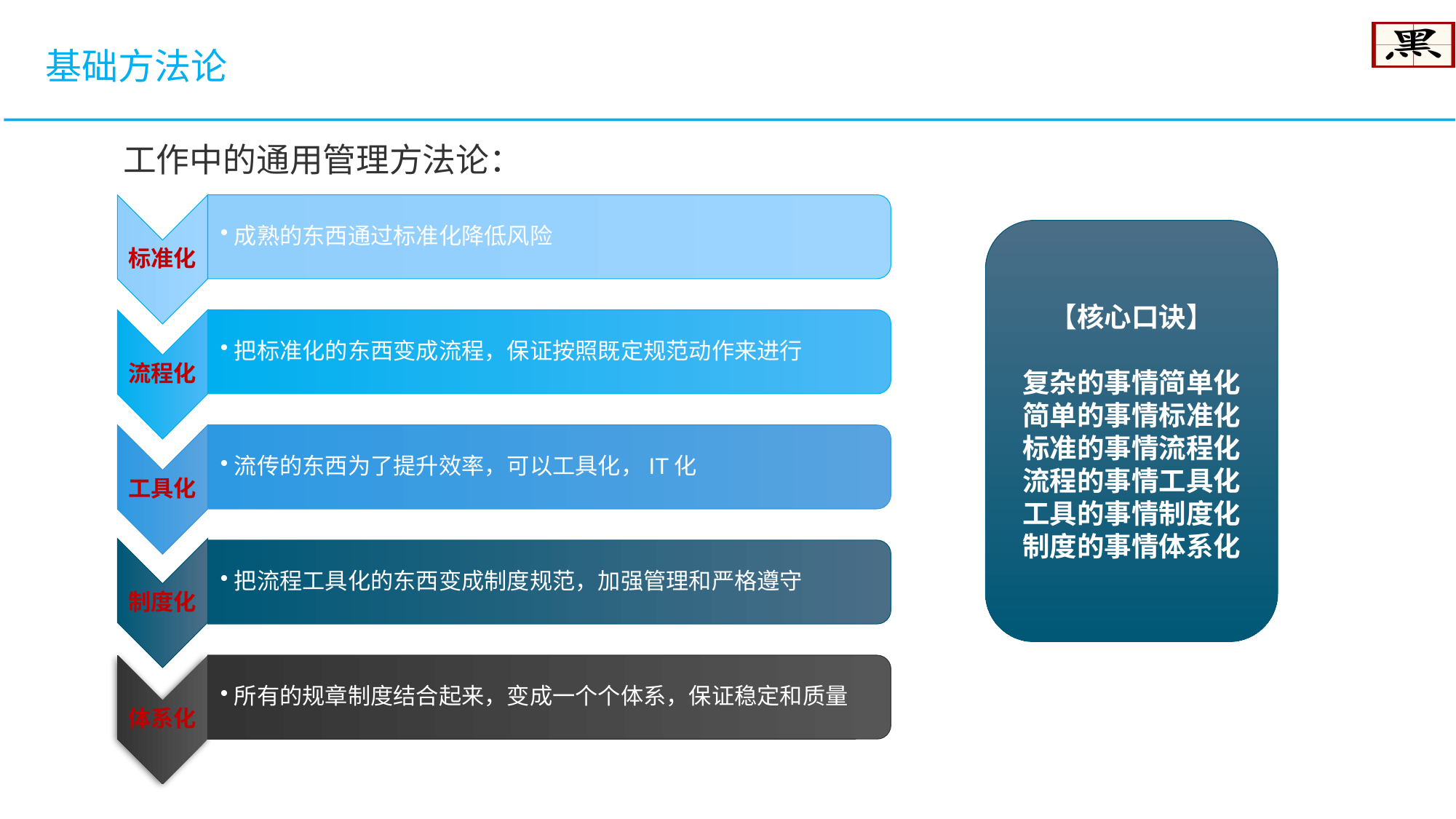

基础方法论
工作中的通用管理方法论：
标准化
成熟的东西通过标准化降低风险
流程化
把标准化的东西变成流程，保证按照既定规范动作来进行
工具化
流传的东西为了提升效率，可以工具化，IT化
制度化
把流程工具化的东西变成制度规范，加强管理和严格遵守
体系化
所有的规章制度结合起来，变成一个个体系，保证稳定和质量
【核心口诀】

复杂的事情简单化简单的事情标准化标准的事情流程化流程的事情工具化工具的事情制度化制度的事情体系化